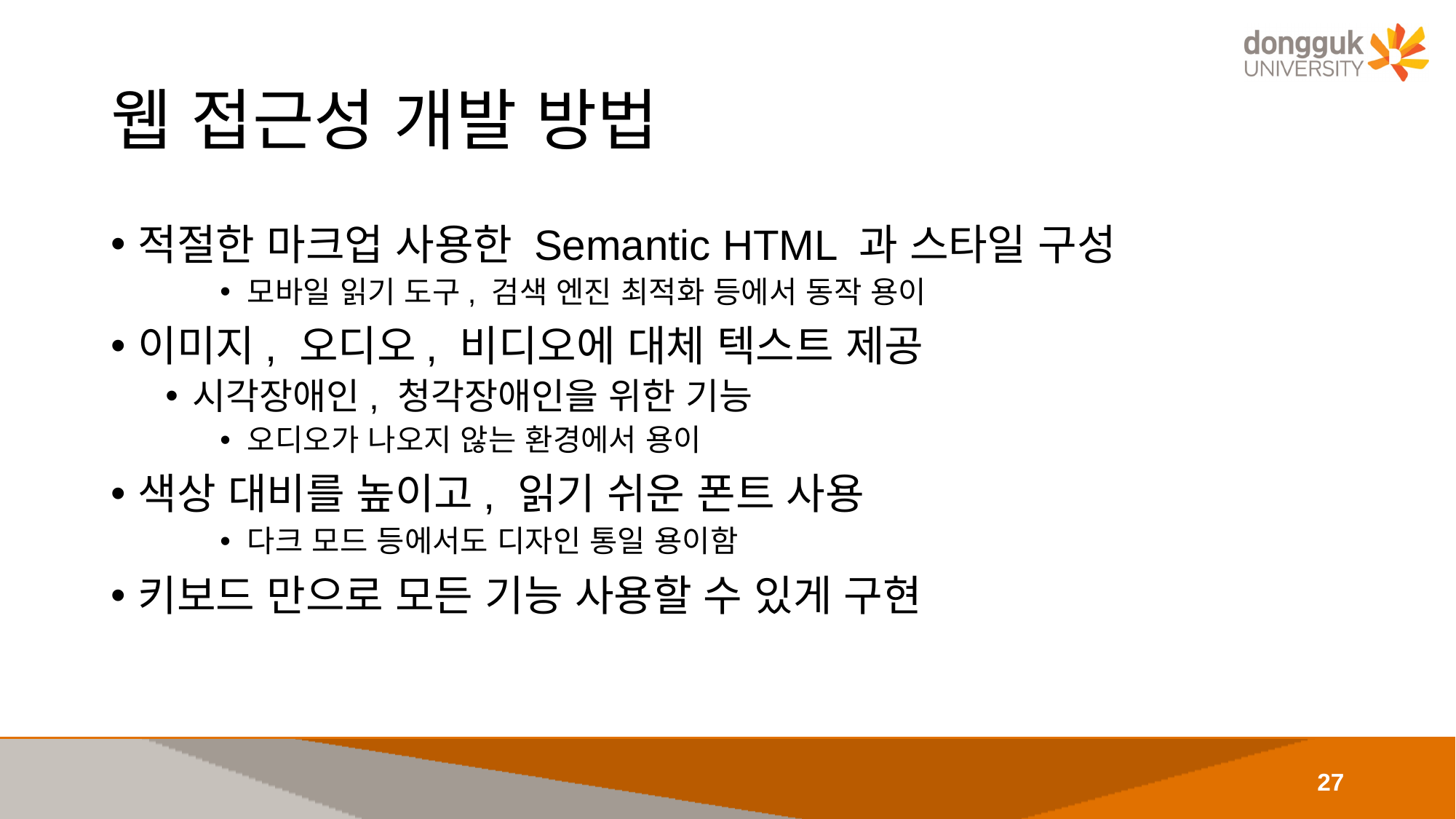

# 웹 접근성 개발 방법
적절한 마크업 사용한 Semantic HTML 과 스타일 구성
모바일 읽기 도구, 검색 엔진 최적화 등에서 동작 용이
이미지, 오디오, 비디오에 대체 텍스트 제공
시각장애인, 청각장애인을 위한 기능
오디오가 나오지 않는 환경에서 용이
색상 대비를 높이고, 읽기 쉬운 폰트 사용
다크 모드 등에서도 디자인 통일 용이함
키보드 만으로 모든 기능 사용할 수 있게 구현

27